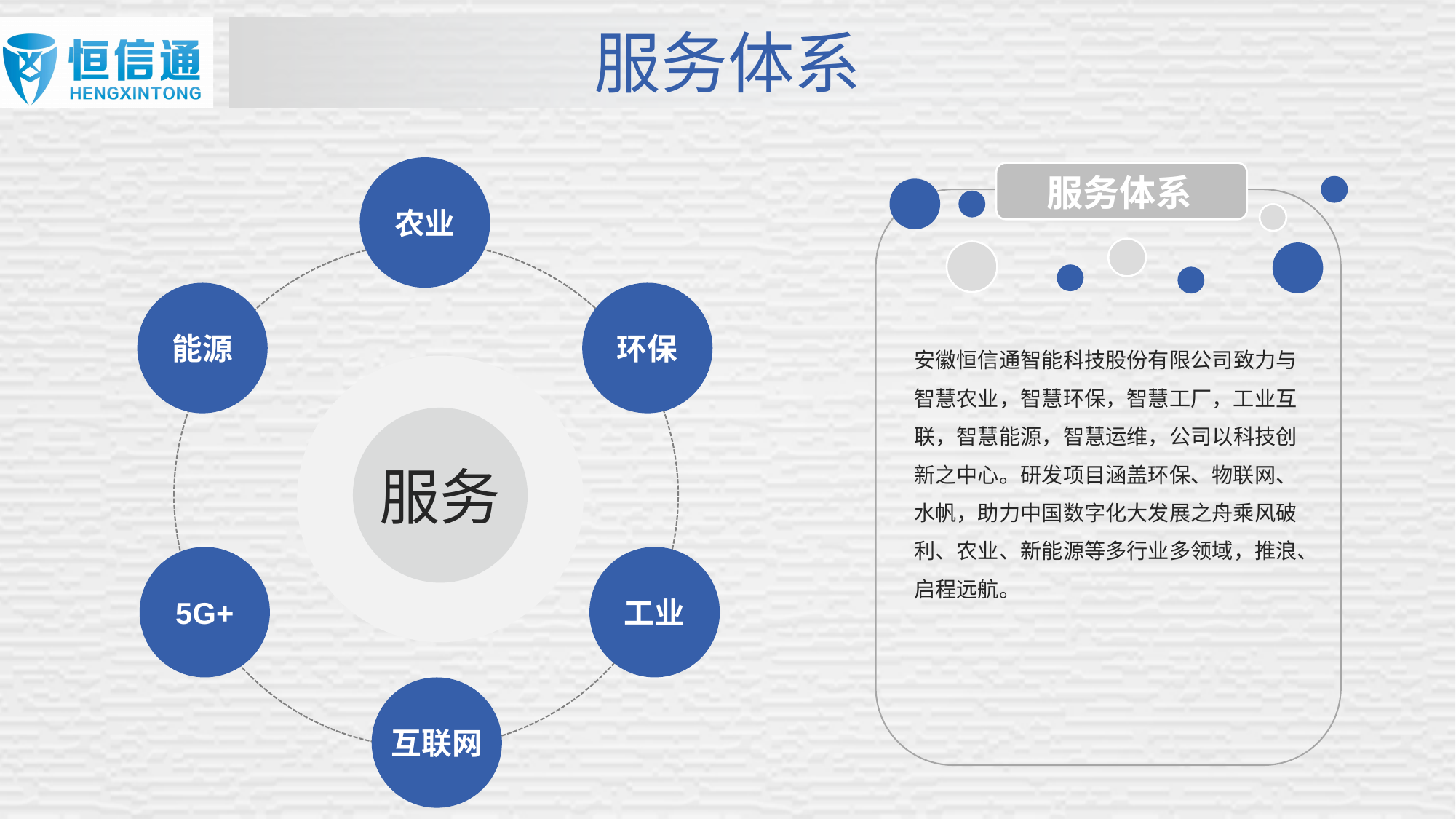

服务体系

农业

服务体系

环保
能源
安徽恒信通智能科技股份有限公司致力与智慧农业，智慧环保，智慧工厂，工业互联，智慧能源，智慧运维，公司以科技创新之中心。研发项目涵盖环保、物联网、水帆，助力中国数字化大发展之舟乘风破
利、农业、新能源等多行业多领域，推浪、启程远航。

服务
工业
5G+
互联网